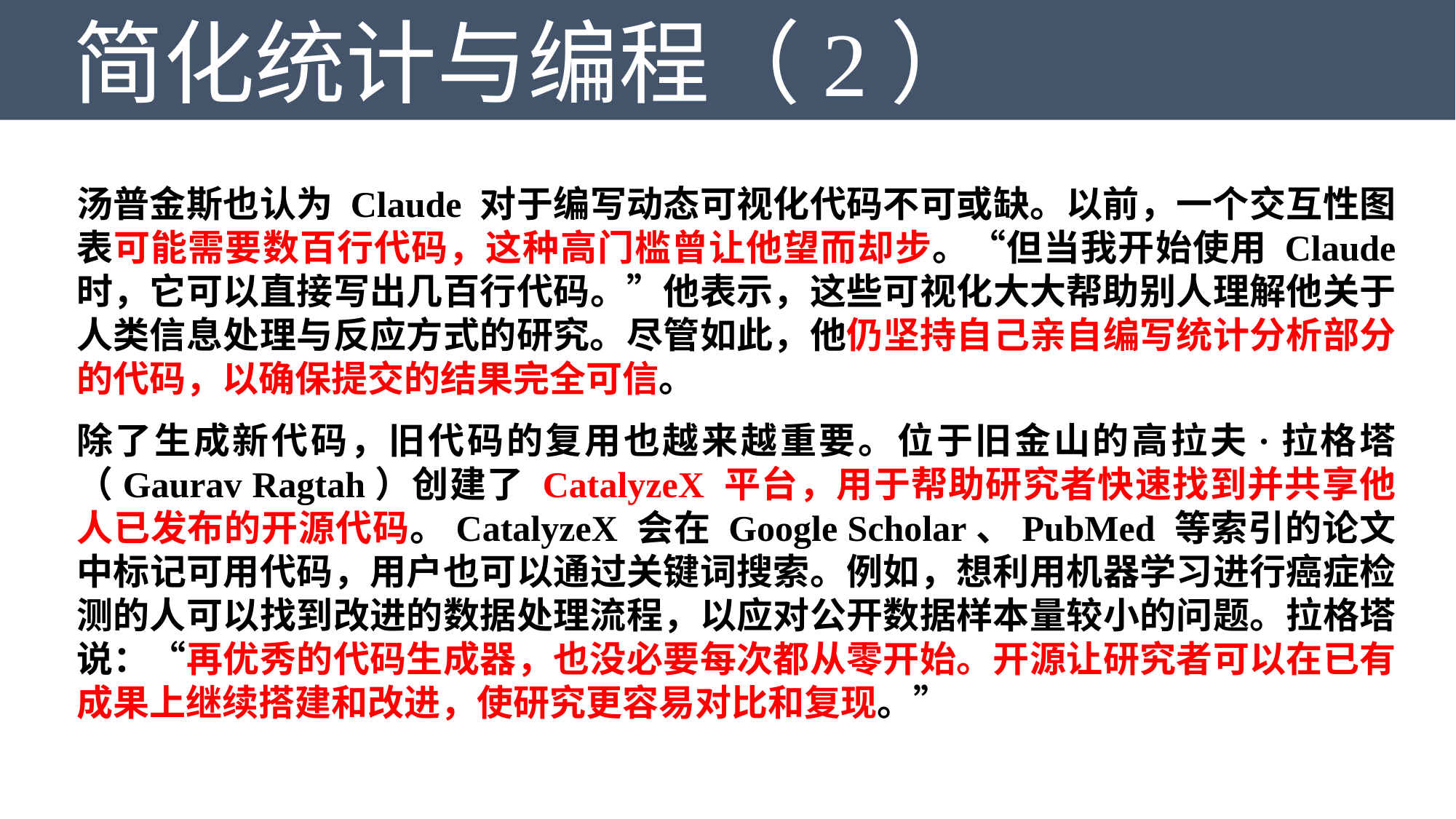

简化统计与编程（2）
汤普金斯也认为 Claude 对于编写动态可视化代码不可或缺。以前，一个交互性图表可能需要数百行代码，这种高门槛曾让他望而却步。“但当我开始使用 Claude 时，它可以直接写出几百行代码。”他表示，这些可视化大大帮助别人理解他关于人类信息处理与反应方式的研究。尽管如此，他仍坚持自己亲自编写统计分析部分的代码，以确保提交的结果完全可信。
除了生成新代码，旧代码的复用也越来越重要。位于旧金山的高拉夫·拉格塔（Gaurav Ragtah）创建了 CatalyzeX 平台，用于帮助研究者快速找到并共享他人已发布的开源代码。CatalyzeX 会在 Google Scholar、PubMed 等索引的论文中标记可用代码，用户也可以通过关键词搜索。例如，想利用机器学习进行癌症检测的人可以找到改进的数据处理流程，以应对公开数据样本量较小的问题。拉格塔说：“再优秀的代码生成器，也没必要每次都从零开始。开源让研究者可以在已有成果上继续搭建和改进，使研究更容易对比和复现。”